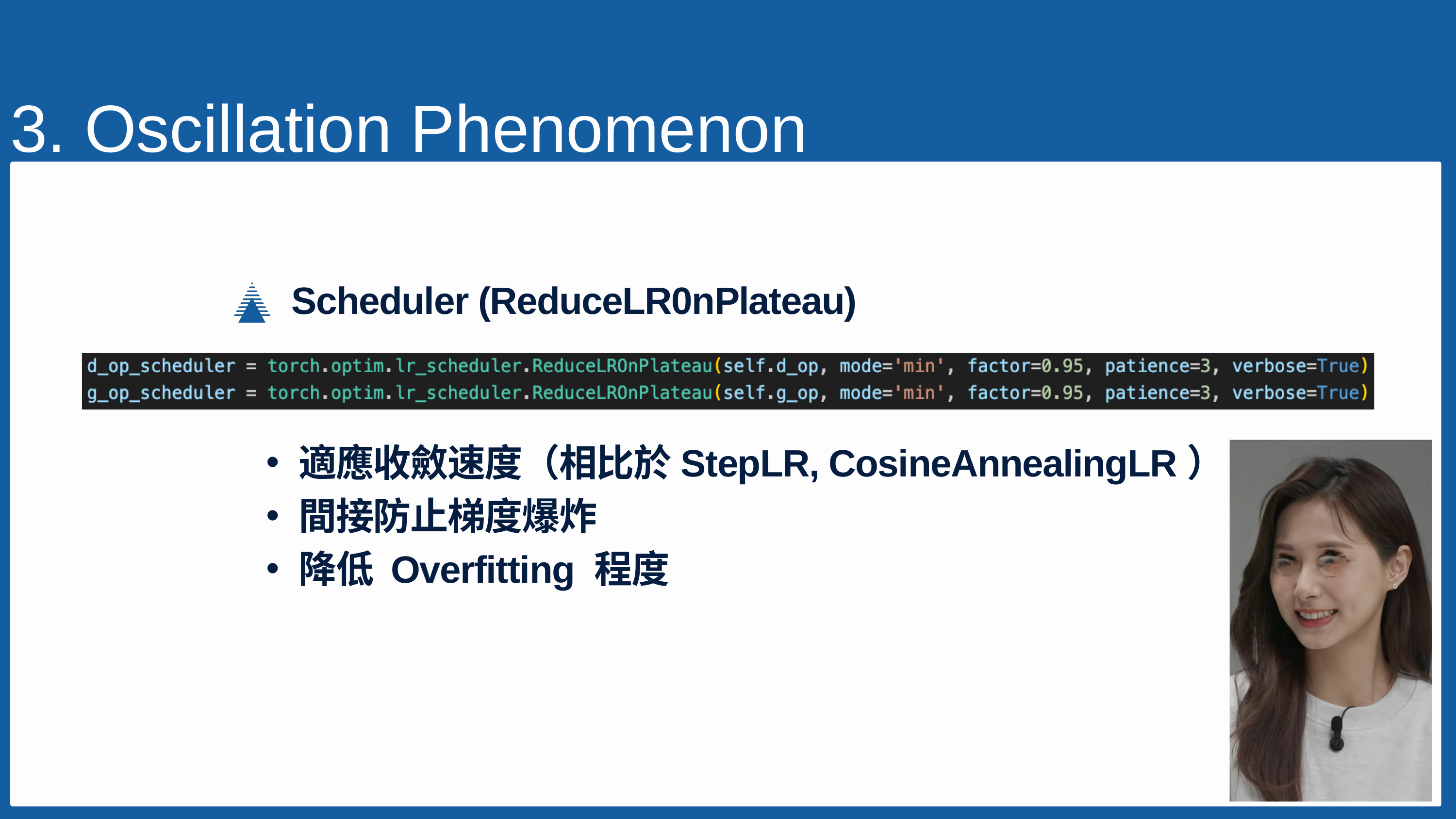

3. Oscillation Phenomenon

Scheduler (ReduceLR0nPlateau)

適應收斂速度（相比於StepLR, CosineAnnealingLR）
間接防止梯度爆炸
降低 Overfitting 程度